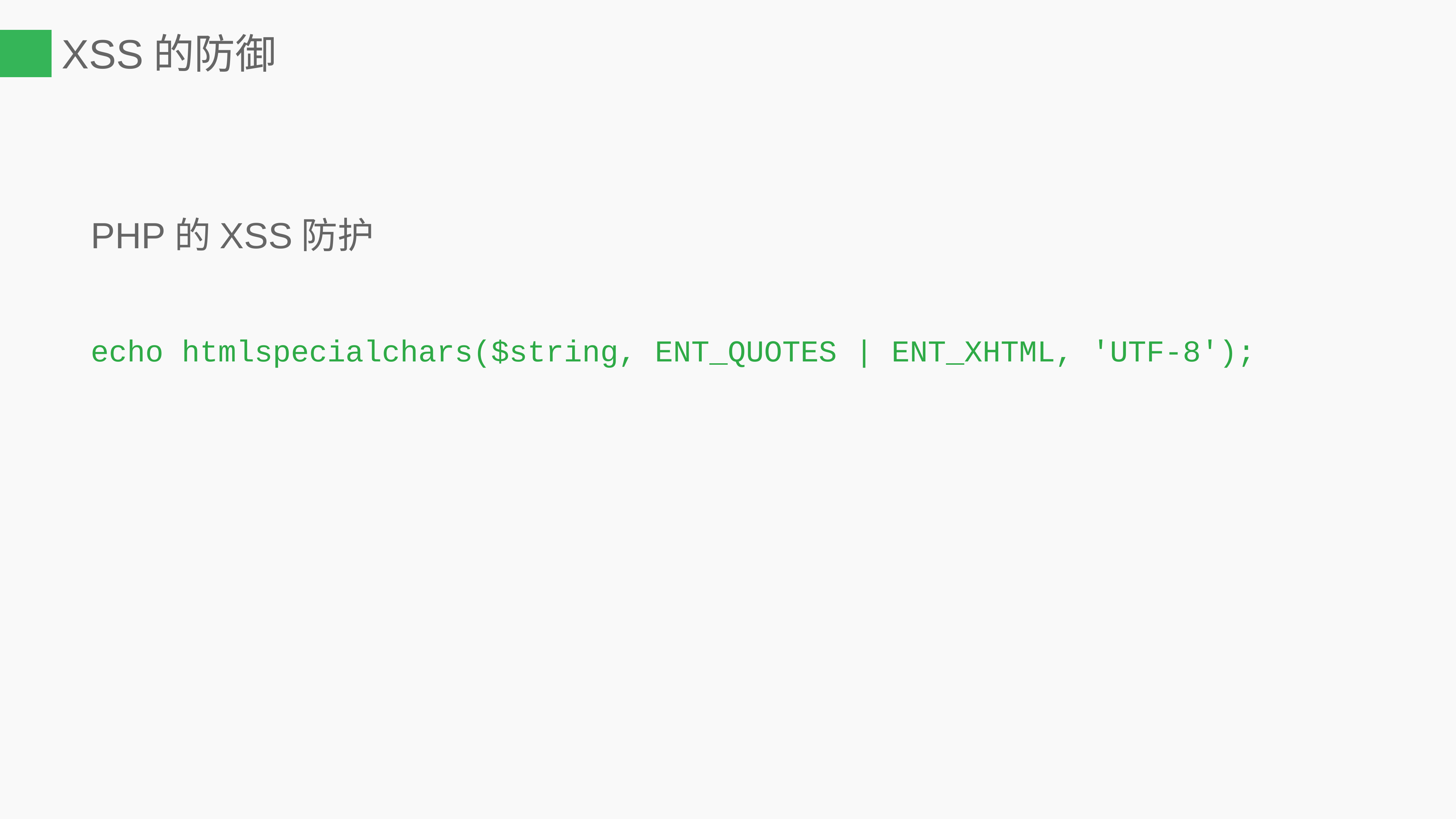

# XSS的防御
PHP的XSS防护

echo htmlspecialchars($string, ENT_QUOTES | ENT_XHTML, 'UTF-8');